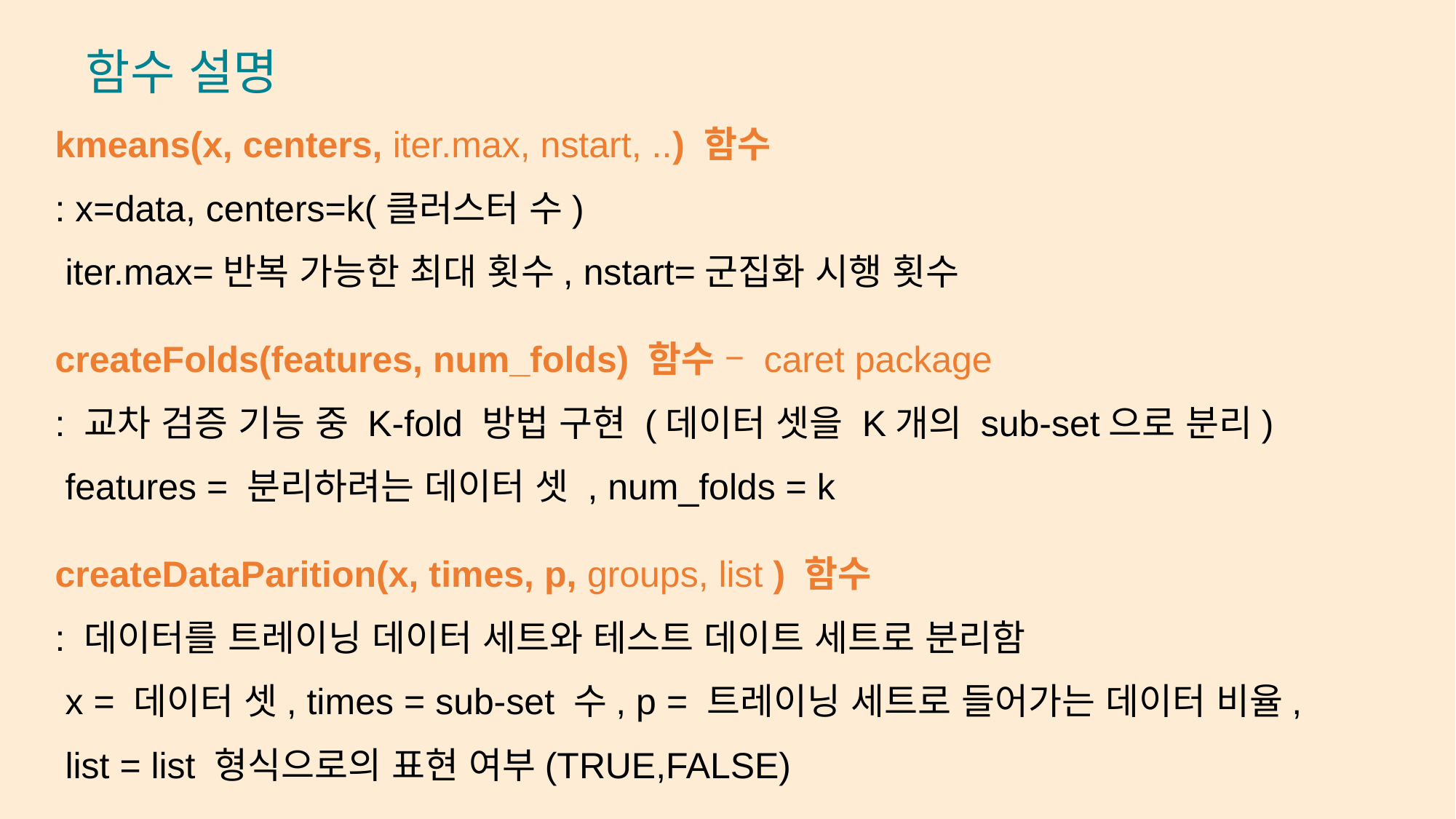

함수 설명
kmeans(x, centers, iter.max, nstart, ..) 함수

: x=data, centers=k(클러스터 수)

 iter.max=반복 가능한 최대 횟수, nstart=군집화 시행 횟수

createFolds(features, num_folds) 함수 – caret package

: 교차 검증 기능 중 K-fold 방법 구현 (데이터 셋을 K개의 sub-set으로 분리)

 features = 분리하려는 데이터 셋 , num_folds = k

createDataParition(x, times, p, groups, list ) 함수

: 데이터를 트레이닝 데이터 세트와 테스트 데이트 세트로 분리함

 x = 데이터 셋, times = sub-set 수, p = 트레이닝 세트로 들어가는 데이터 비율,

 list = list 형식으로의 표현 여부(TRUE,FALSE)